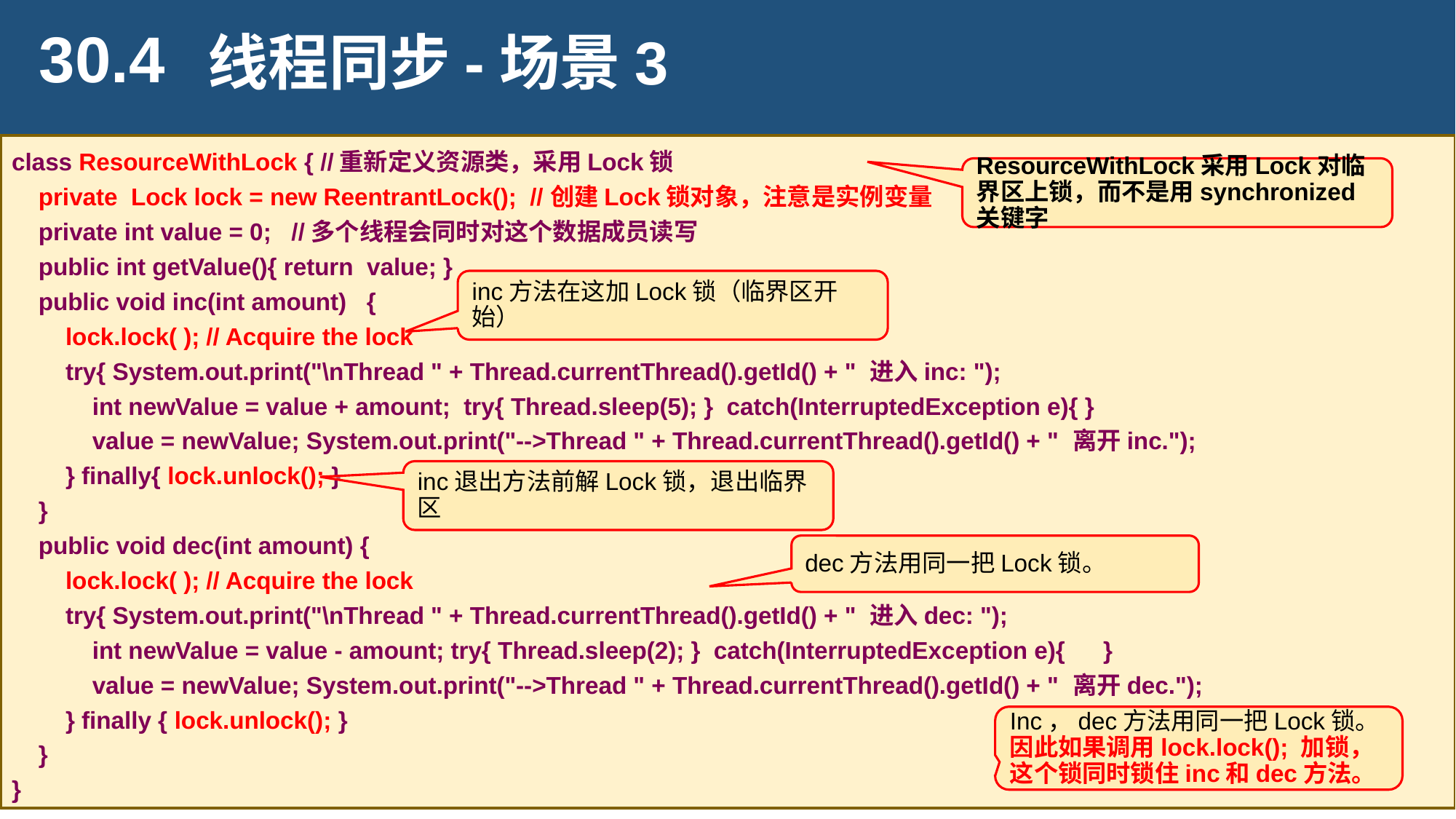

30.4
线程同步-场景3
class ResourceWithLock { //重新定义资源类，采用Lock锁
    private  Lock lock = new ReentrantLock();  //创建Lock锁对象，注意是实例变量
    private int value = 0;   //多个线程会同时对这个数据成员读写
    public int getValue(){ return  value; }
    public void inc(int amount)   {
        lock.lock( ); // Acquire the lock
        try{ System.out.print("\nThread " + Thread.currentThread().getId() + " 进入inc: ");
            int newValue = value + amount;  try{ Thread.sleep(5); }  catch(InterruptedException e){ }
            value = newValue; System.out.print("-->Thread " + Thread.currentThread().getId() + " 离开inc.");
        } finally{ lock.unlock(); }
    }
    public void dec(int amount) {
        lock.lock( ); // Acquire the lock
        try{ System.out.print("\nThread " + Thread.currentThread().getId() + " 进入dec: ");
            int newValue = value - amount; try{ Thread.sleep(2); }  catch(InterruptedException e){	}
            value = newValue; System.out.print("-->Thread " + Thread.currentThread().getId() + " 离开dec.");
        } finally { lock.unlock(); }
    }
}
ResourceWithLock采用Lock对临界区上锁，而不是用synchronized关键字
inc方法在这加Lock锁（临界区开始）
inc退出方法前解Lock锁，退出临界区
dec方法用同一把Lock锁。
Inc，dec方法用同一把Lock锁。因此如果调用lock.lock(); 加锁，这个锁同时锁住inc和dec方法。